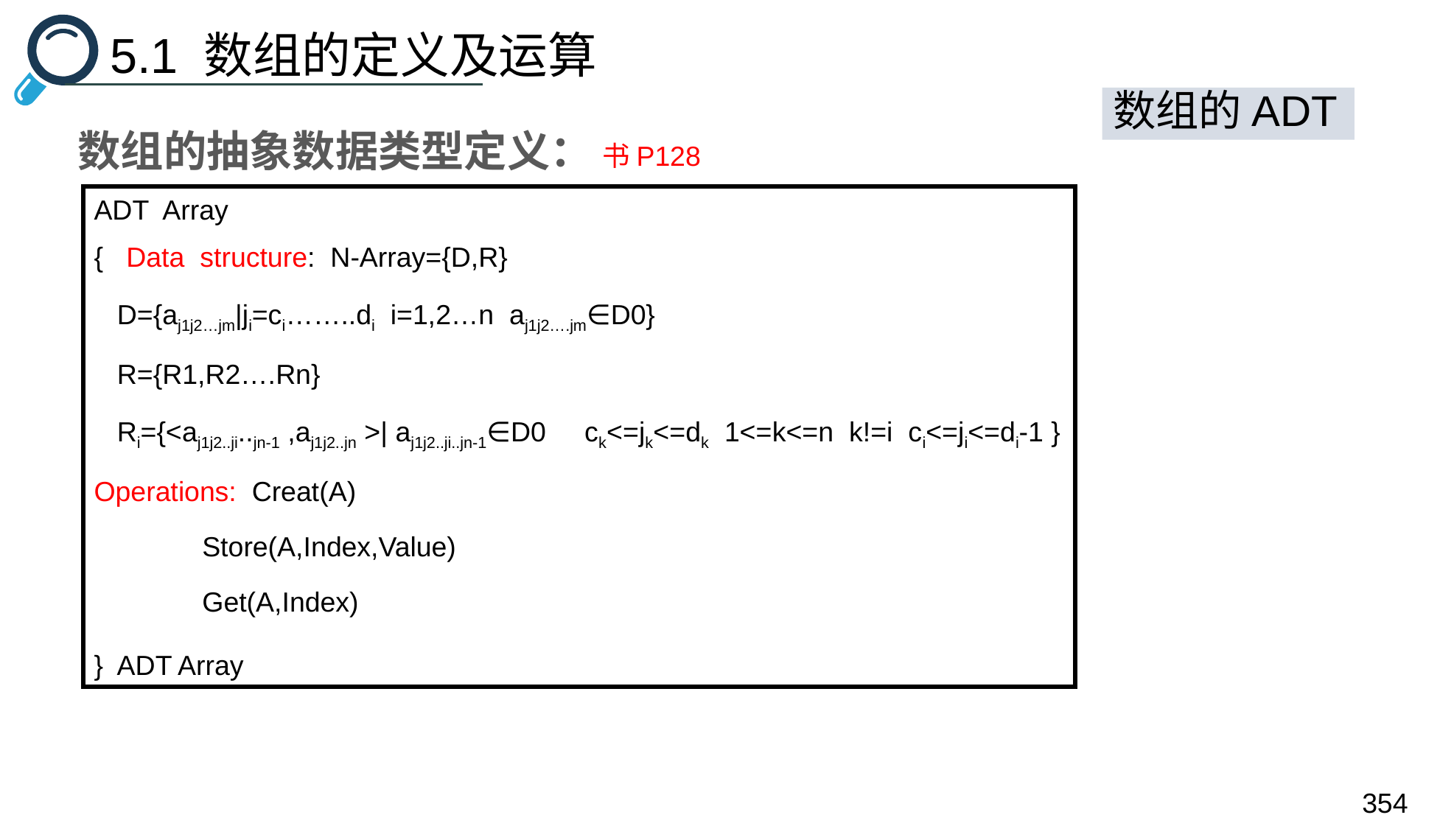

5.1 数组的定义及运算
数组的ADT
数组的抽象数据类型定义：
书P128
ADT  Array
{   Data  structure:  N-Array={D,R}
   D={aj1j2…jm|ji=ci……..di  i=1,2…n  aj1j2….jm∈D0}
   R={R1,R2….Rn}
   Ri={<aj1j2..ji..jn-1 ,aj1j2..jn >| aj1j2..ji..jn-1∈D0     ck<=jk<=dk  1<=k<=n  k!=i  ci<=ji<=di-1 }
Operations:  Creat(A)
              Store(A,Index,Value)
              Get(A,Index)
}  ADT Array
354